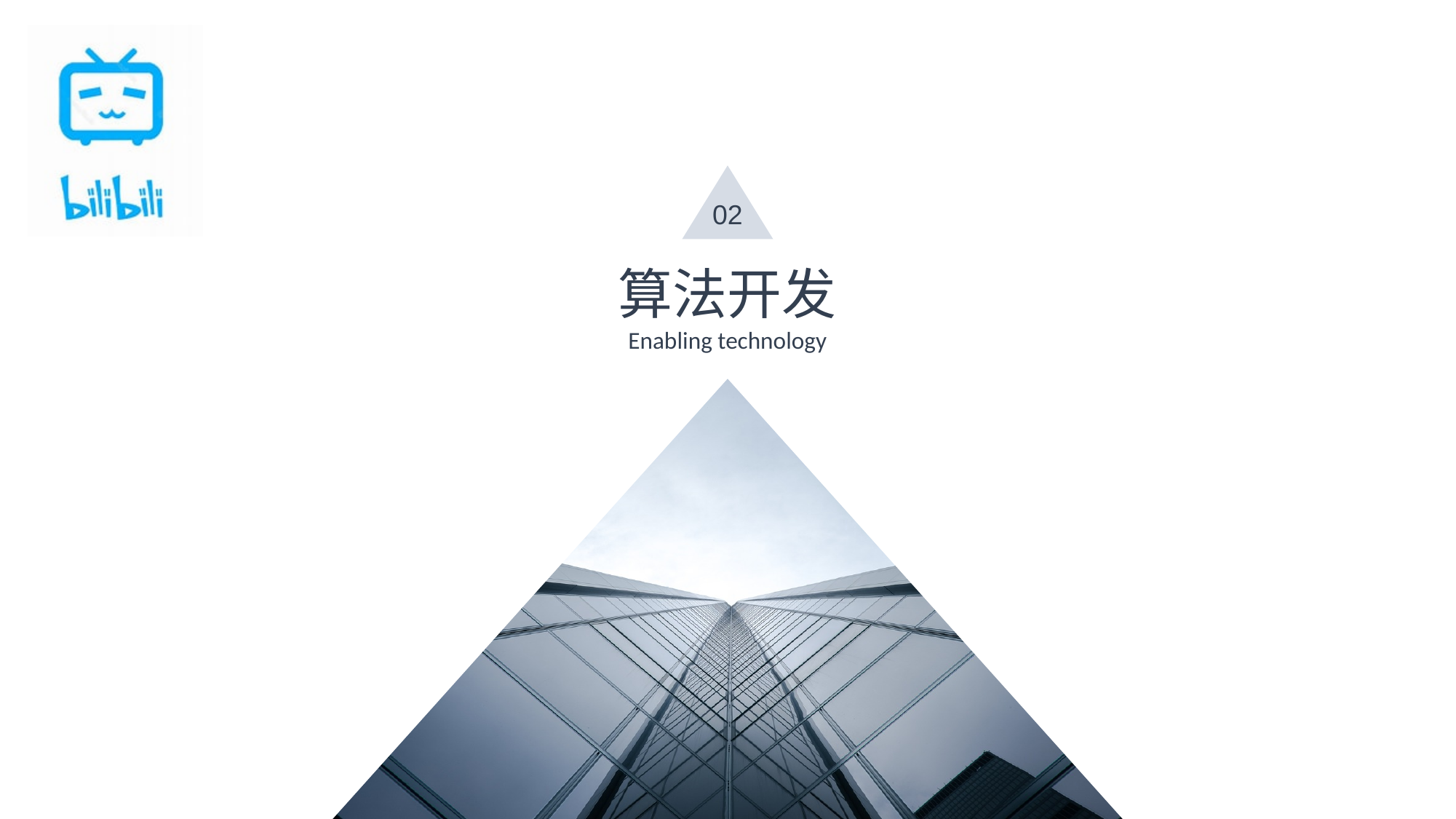

Logo
请输入公司名称
The company name

02
算法开发
Enabling technology